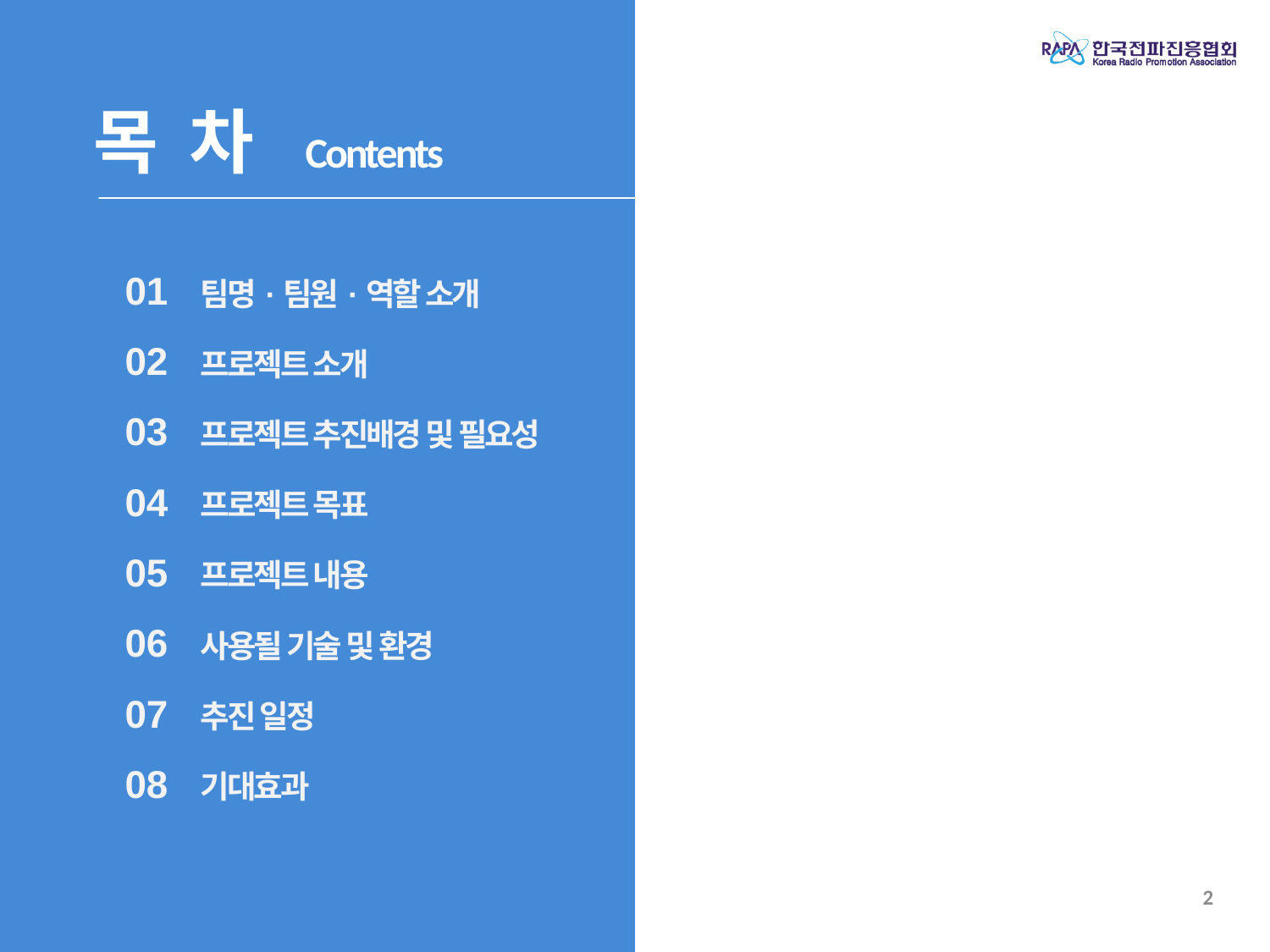

목  차  Contents
| 01 | 팀명·팀원·역할 소개 |
| --- | --- |
| 02 | 프로젝트 소개 |
| 03 | 프로젝트 추진배경 및 필요성 |
| 04 | 프로젝트 목표 |
| 05 | 프로젝트 내용 |
| 06 | 사용될 기술 및 환경 |
| 07 | 추진 일정 |
| 08 | 기대효과 |
2